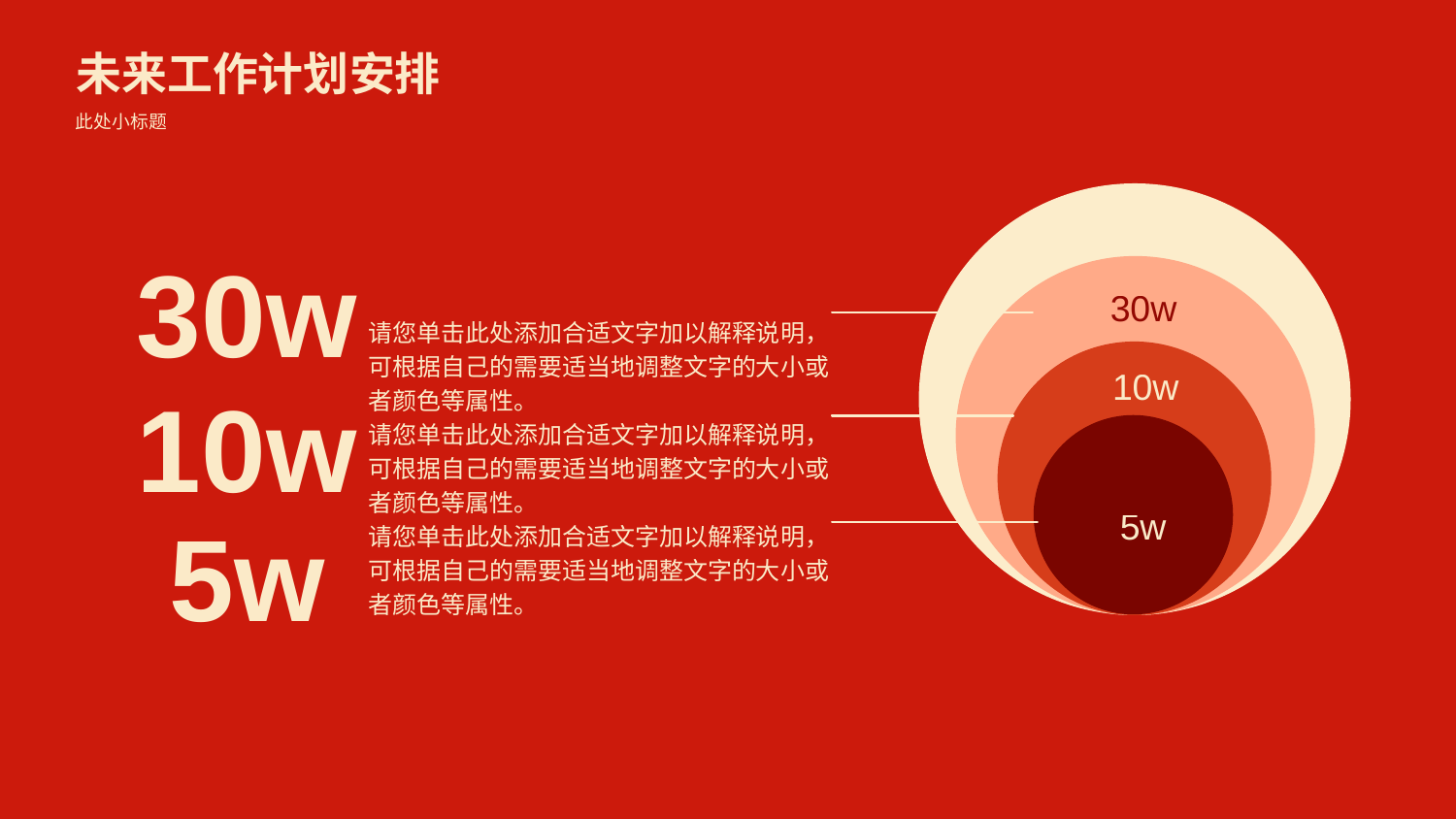

未来工作计划安排
此处小标题

30w

请您单击此处添加合适文字加以解释说明，可根据自己的需要适当地调整文字的大小或者颜色等属性。
请您单击此处添加合适文字加以解释说明，可根据自己的需要适当地调整文字的大小或者颜色等属性。
请您单击此处添加合适文字加以解释说明，可根据自己的需要适当地调整文字的大小或者颜色等属性。
30w

10w
10w

5w
5w